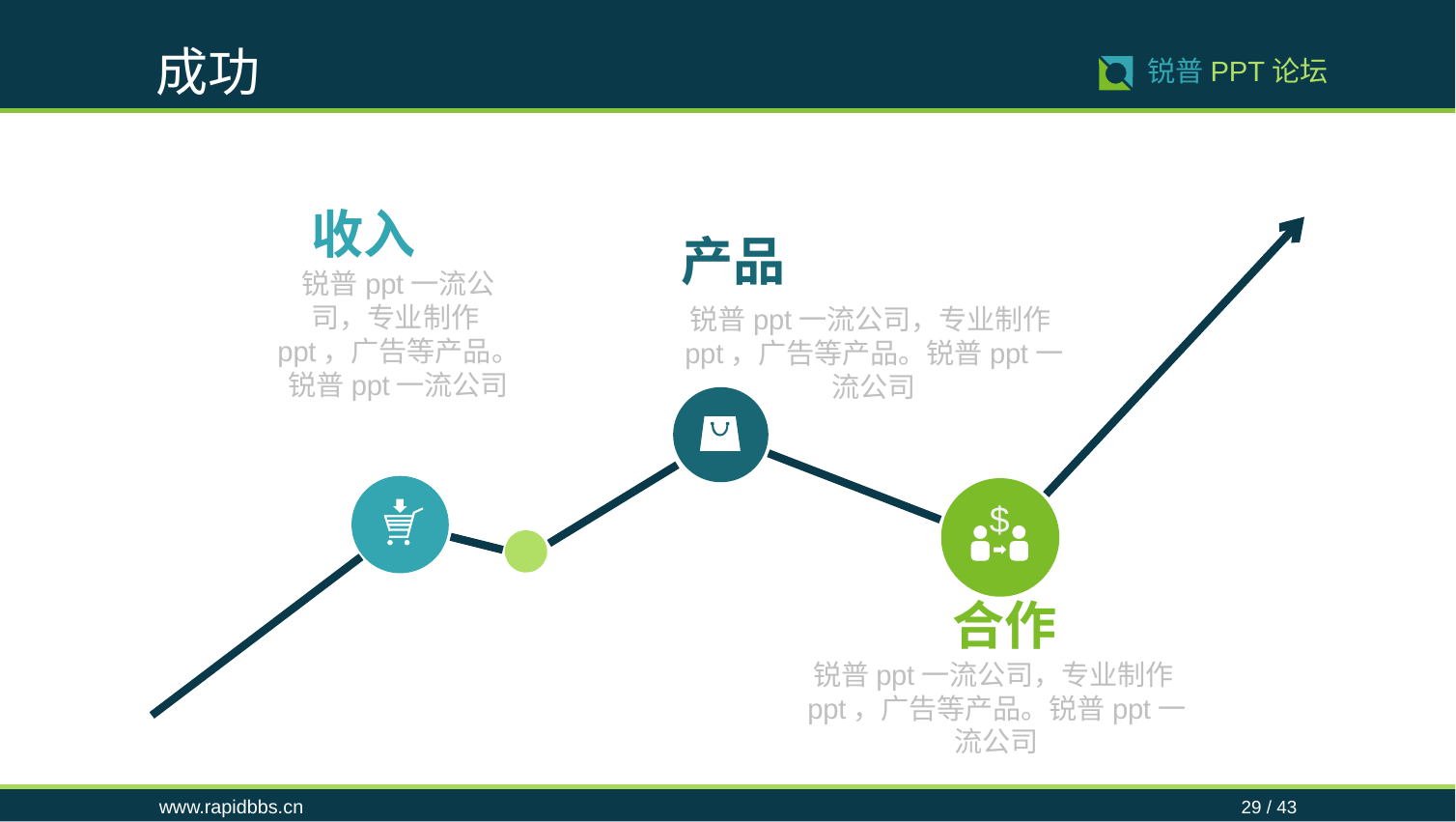

成功

29 / 43

锐普PPT论坛
收入
产品
锐普ppt一流公司，专业制作ppt，广告等产品。锐普ppt一流公司
锐普ppt一流公司，专业制作ppt，广告等产品。锐普ppt一流公司

$

合作
锐普ppt一流公司，专业制作ppt，广告等产品。锐普ppt一流公司
www.rapidbbs.cn